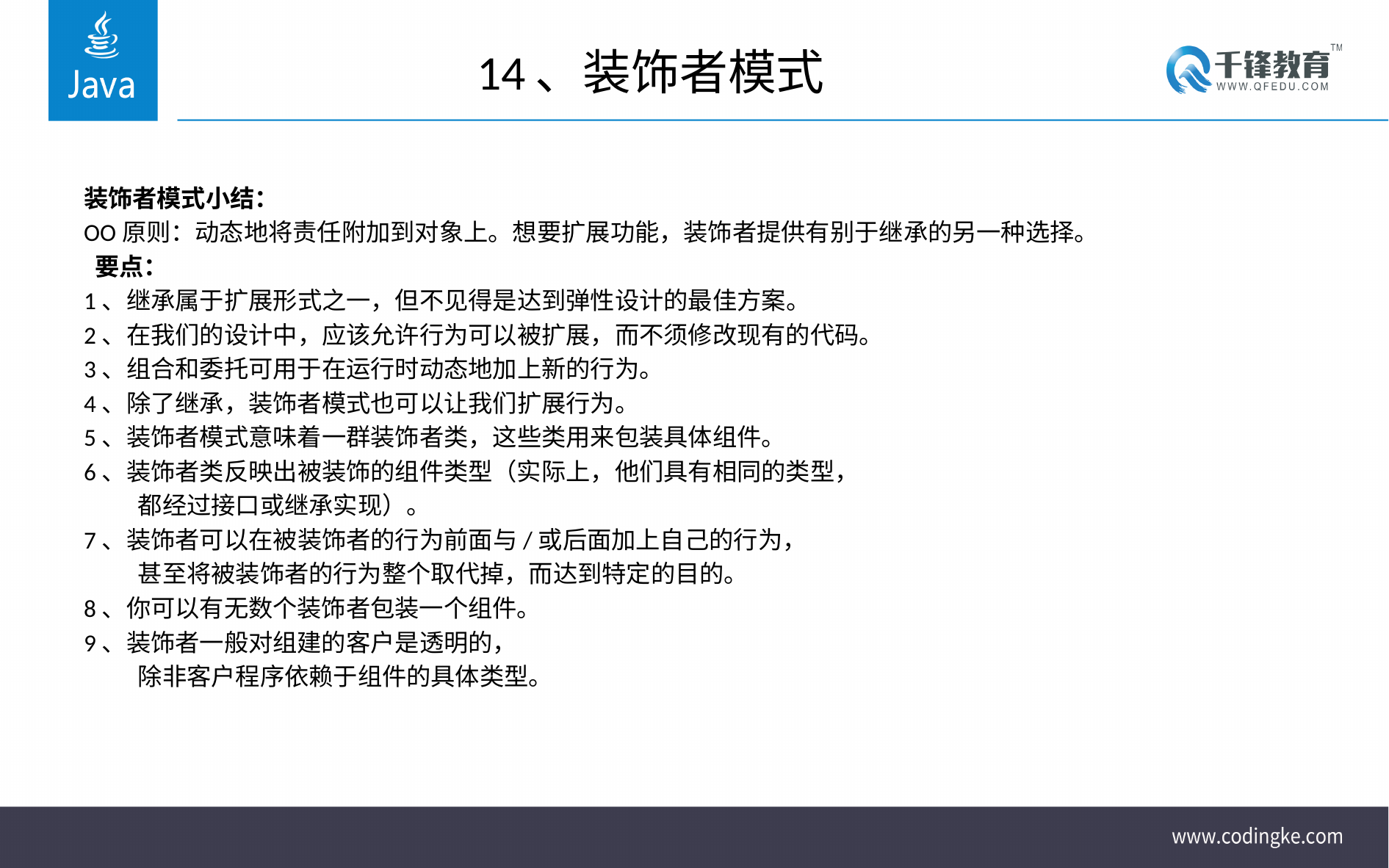

# 14、装饰者模式
装饰者模式小结：
OO原则：动态地将责任附加到对象上。想要扩展功能，装饰者提供有别于继承的另一种选择。
 要点：
1、继承属于扩展形式之一，但不见得是达到弹性设计的最佳方案。
2、在我们的设计中，应该允许行为可以被扩展，而不须修改现有的代码。
3、组合和委托可用于在运行时动态地加上新的行为。
4、除了继承，装饰者模式也可以让我们扩展行为。
5、装饰者模式意味着一群装饰者类，这些类用来包装具体组件。
6、装饰者类反映出被装饰的组件类型（实际上，他们具有相同的类型，
	都经过接口或继承实现）。
7、装饰者可以在被装饰者的行为前面与/或后面加上自己的行为，
	甚至将被装饰者的行为整个取代掉，而达到特定的目的。
8、你可以有无数个装饰者包装一个组件。
9、装饰者一般对组建的客户是透明的，
	除非客户程序依赖于组件的具体类型。